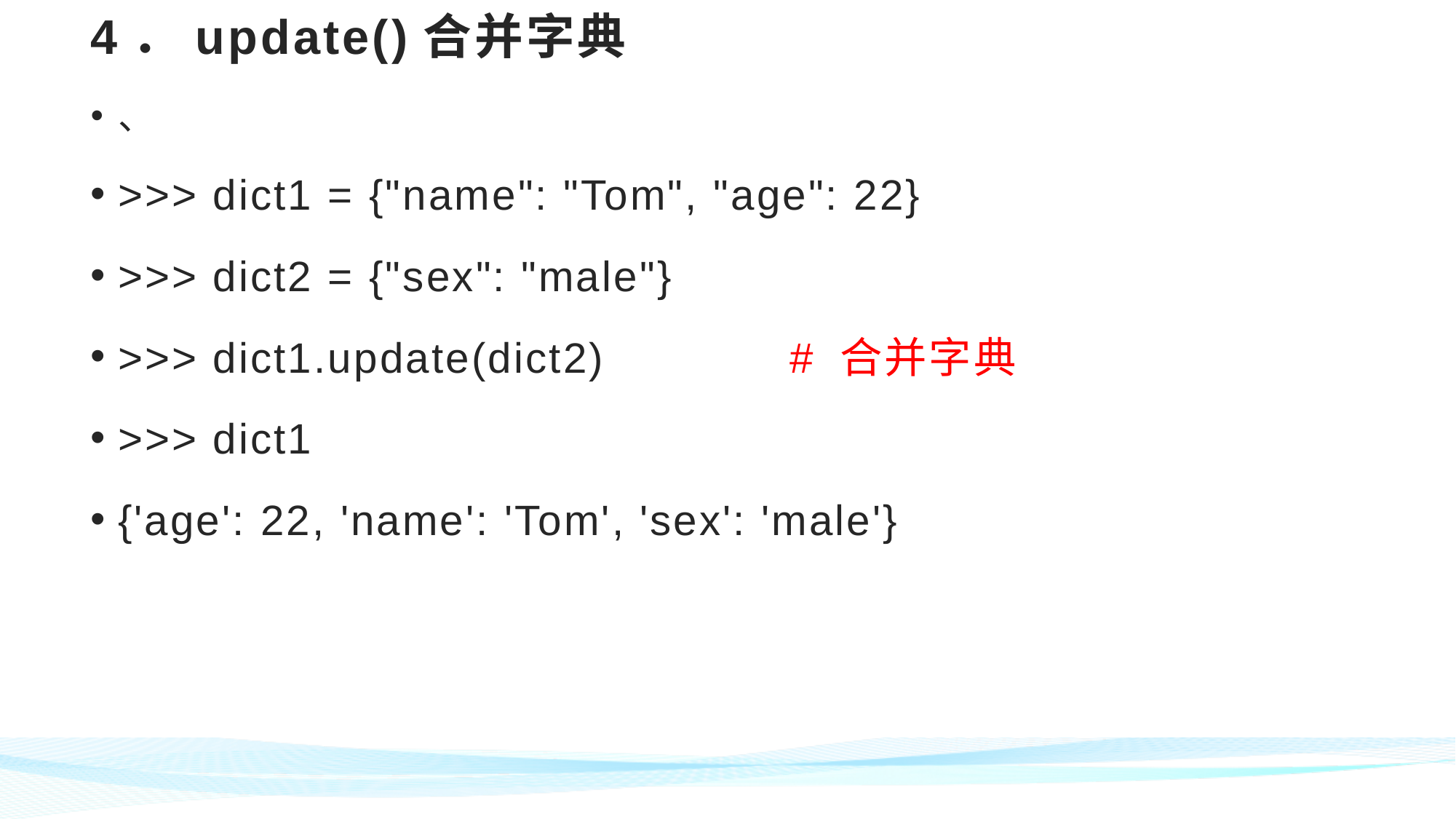

# 4．update()合并字典
、
>>> dict1 = {"name": "Tom", "age": 22}
>>> dict2 = {"sex": "male"}
>>> dict1.update(dict2)             # 合并字典
>>> dict1
{'age': 22, 'name': 'Tom', 'sex': 'male'}

37